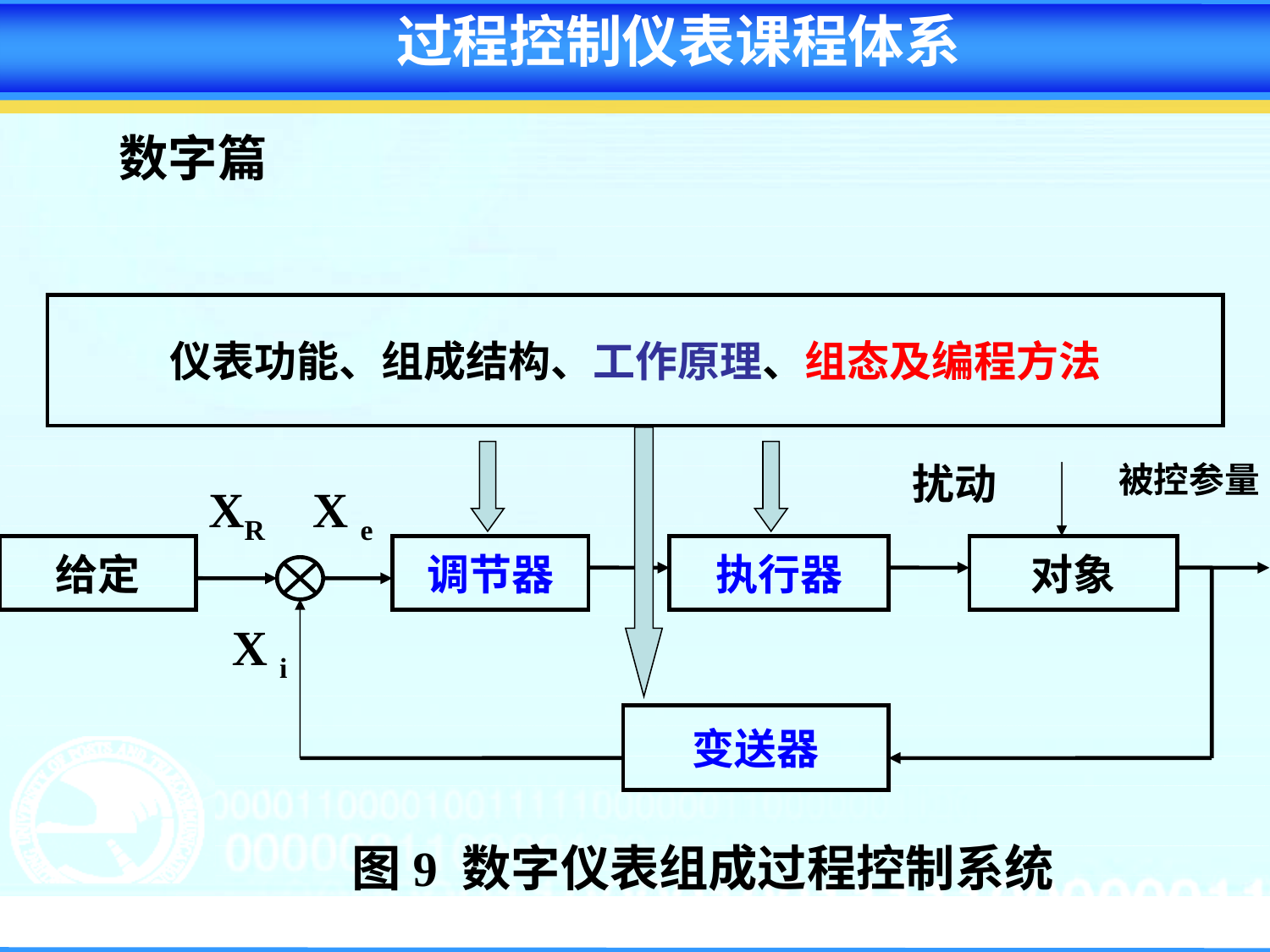

过程控制仪表课程体系
数字篇
仪表功能、组成结构、工作原理、组态及编程方法

扰动

XR
X e
给定
调节器
执行器
对象

X i
变送器

被控参量
图9 数字仪表组成过程控制系统